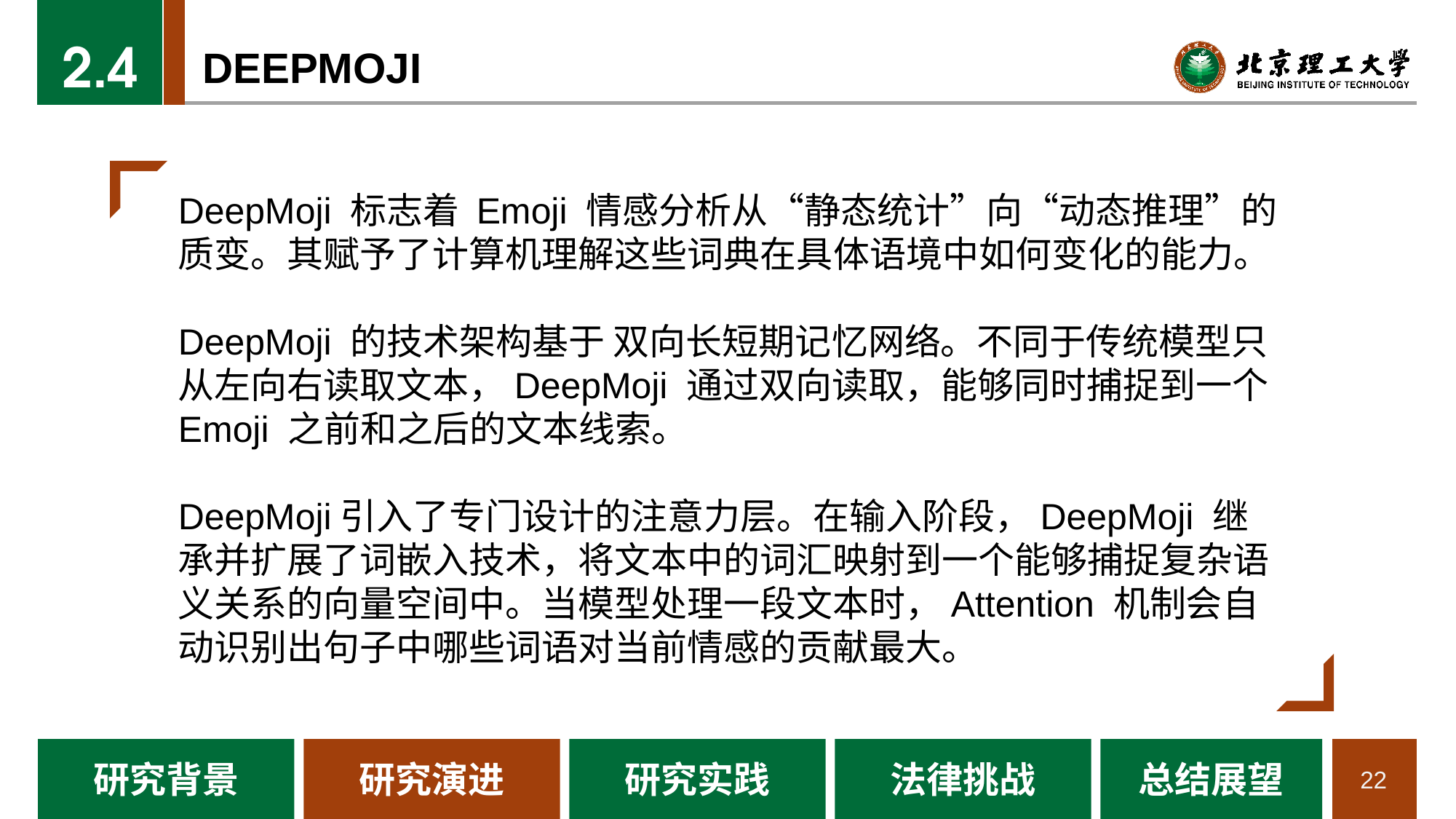

2.4
# DEEPMOJI

DeepMoji 标志着 Emoji 情感分析从“静态统计”向“动态推理”的质变。其赋予了计算机理解这些词典在具体语境中如何变化的能力。

DeepMoji 的技术架构基于 双向长短期记忆网络。不同于传统模型只从左向右读取文本，DeepMoji 通过双向读取，能够同时捕捉到一个 Emoji 之前和之后的文本线索。

DeepMoji引入了专门设计的注意力层。在输入阶段，DeepMoji 继承并扩展了词嵌入技术，将文本中的词汇映射到一个能够捕捉复杂语义关系的向量空间中。当模型处理一段文本时，Attention 机制会自动识别出句子中哪些词语对当前情感的贡献最大。